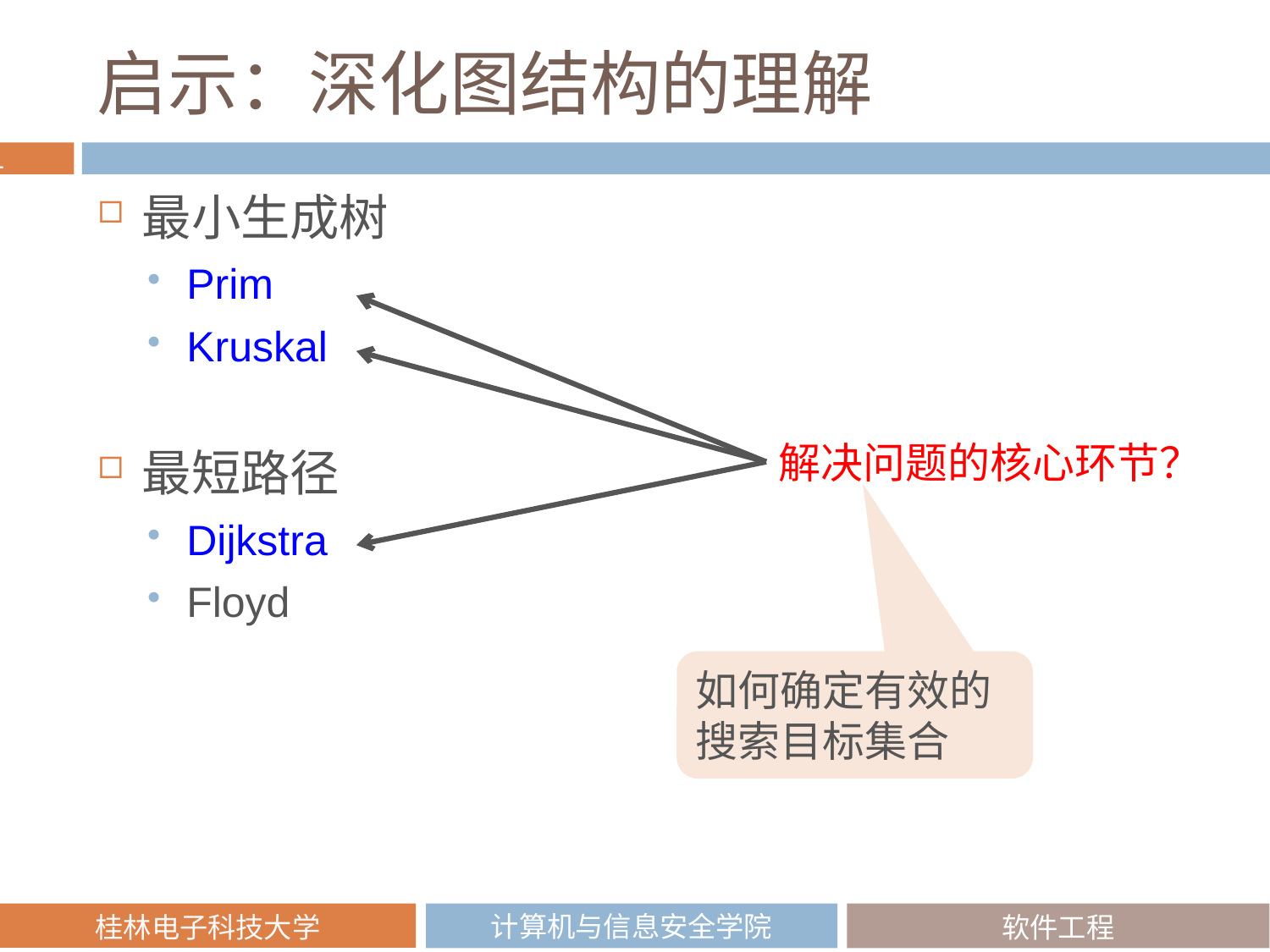

# 启示：深化图结构的理解
最小生成树
Prim
Kruskal

最短路径
Dijkstra
Floyd

解决问题的核心环节？
如何确定有效的搜索目标集合